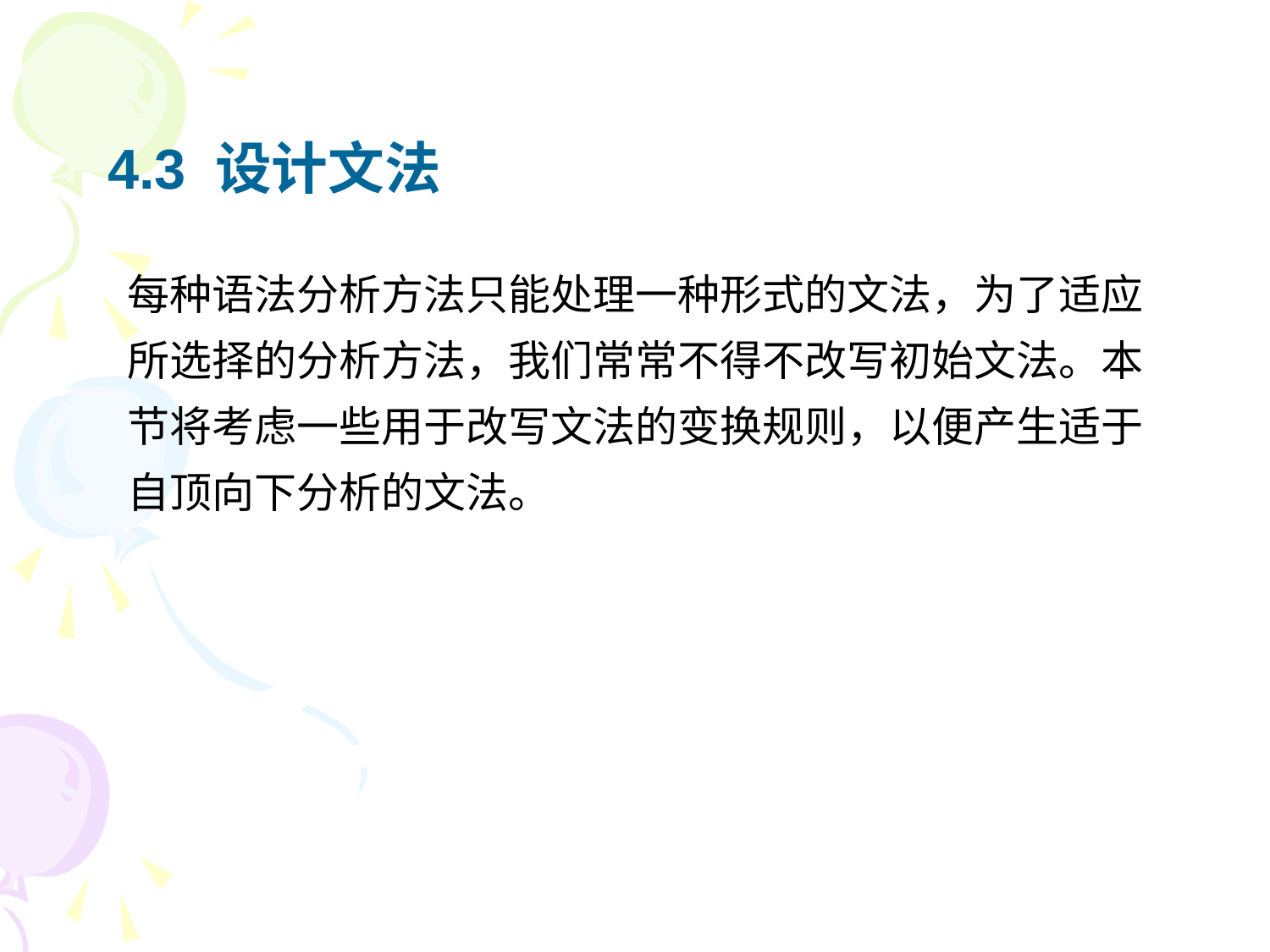

# 4.3 设计文法
每种语法分析方法只能处理一种形式的文法，为了适应所选择的分析方法，我们常常不得不改写初始文法。本节将考虑一些用于改写文法的变换规则，以便产生适于自顶向下分析的文法。
34